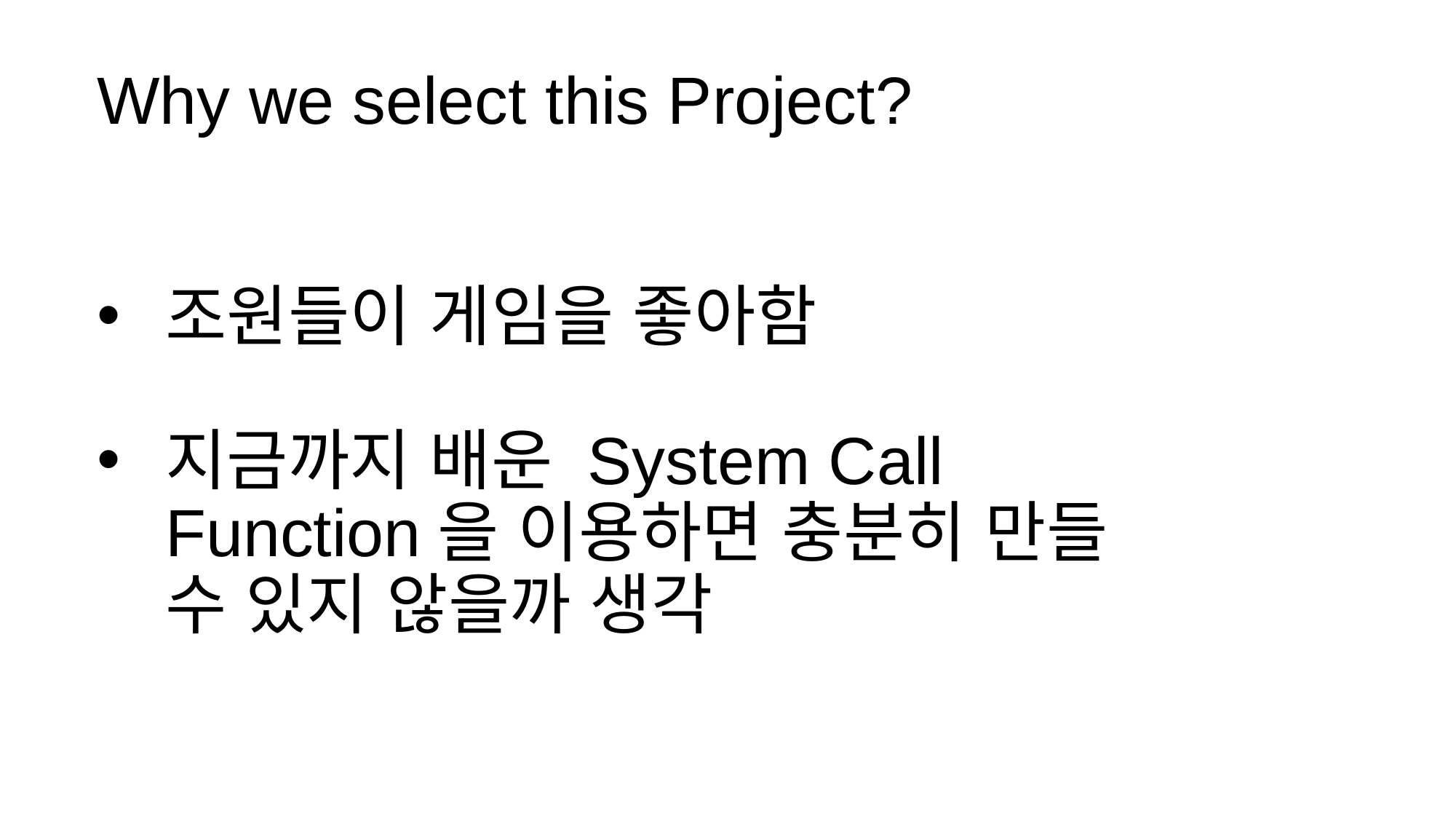

Why we select this Project?

조원들이 게임을 좋아함

지금까지 배운 System Call Function을 이용하면 충분히 만들 수 있지 않을까 생각